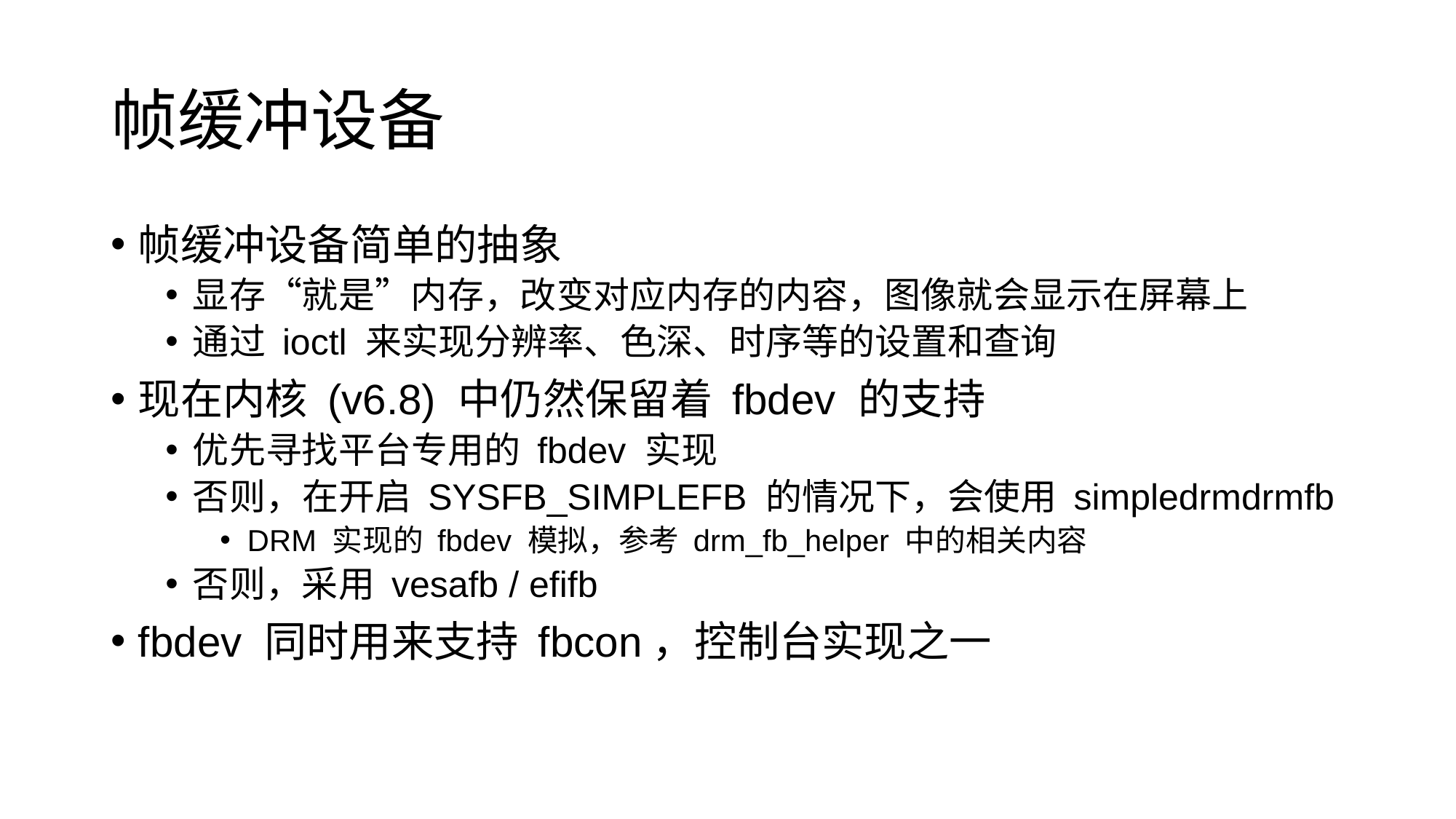

# 帧缓冲设备
帧缓冲设备简单的抽象
显存“就是”内存，改变对应内存的内容，图像就会显示在屏幕上
通过 ioctl 来实现分辨率、色深、时序等的设置和查询
现在内核 (v6.8) 中仍然保留着 fbdev 的支持
优先寻找平台专用的 fbdev 实现
否则，在开启 SYSFB_SIMPLEFB 的情况下，会使用 simpledrmdrmfb
DRM 实现的 fbdev 模拟，参考 drm_fb_helper 中的相关内容
否则，采用 vesafb / efifb
fbdev 同时用来支持 fbcon，控制台实现之一